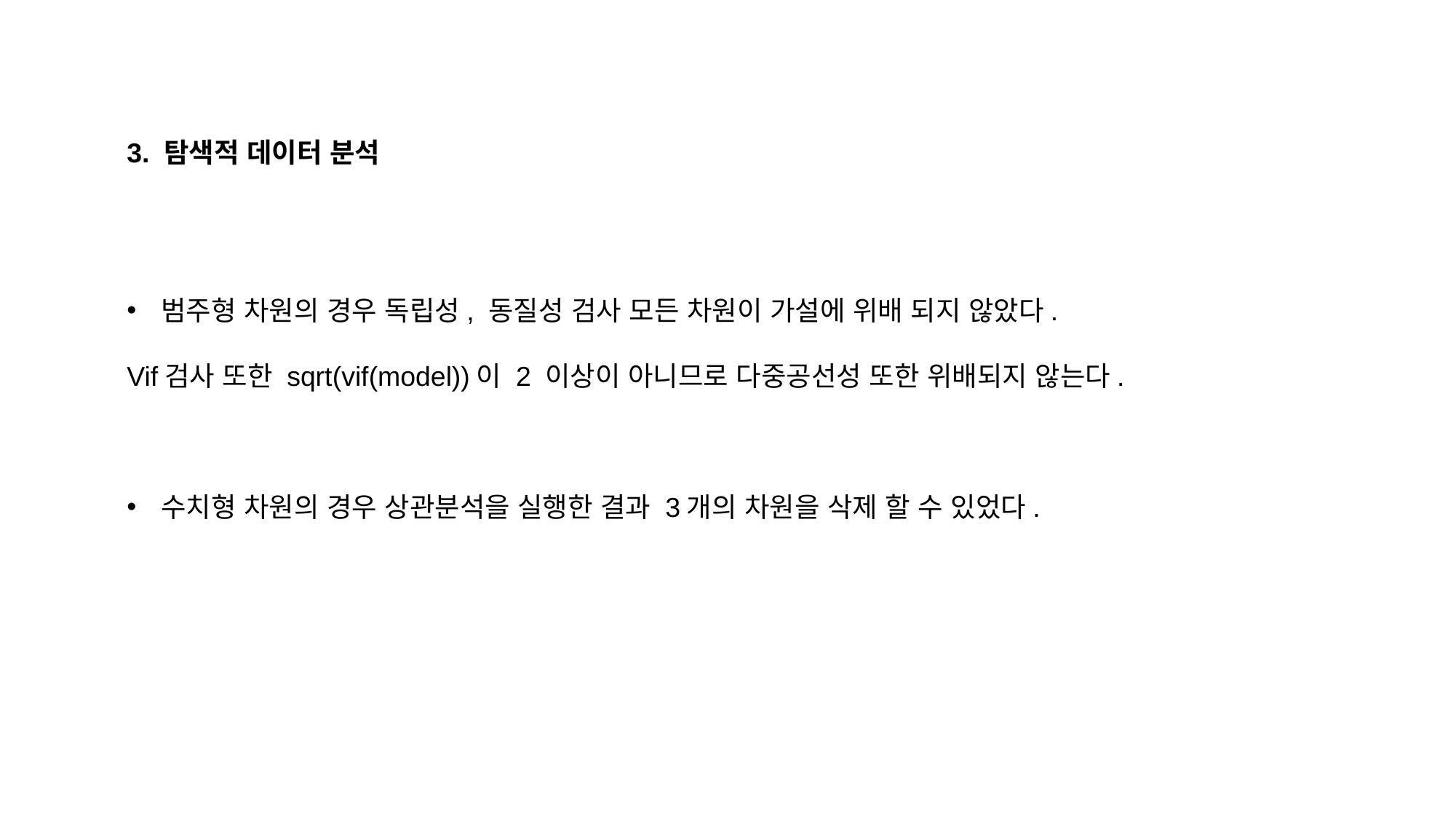

3. 탐색적 데이터 분석
범주형 차원의 경우 독립성, 동질성 검사 모든 차원이 가설에 위배 되지 않았다.

Vif검사 또한 sqrt(vif(model))이 2 이상이 아니므로 다중공선성 또한 위배되지 않는다.

수치형 차원의 경우 상관분석을 실행한 결과 3개의 차원을 삭제 할 수 있었다.